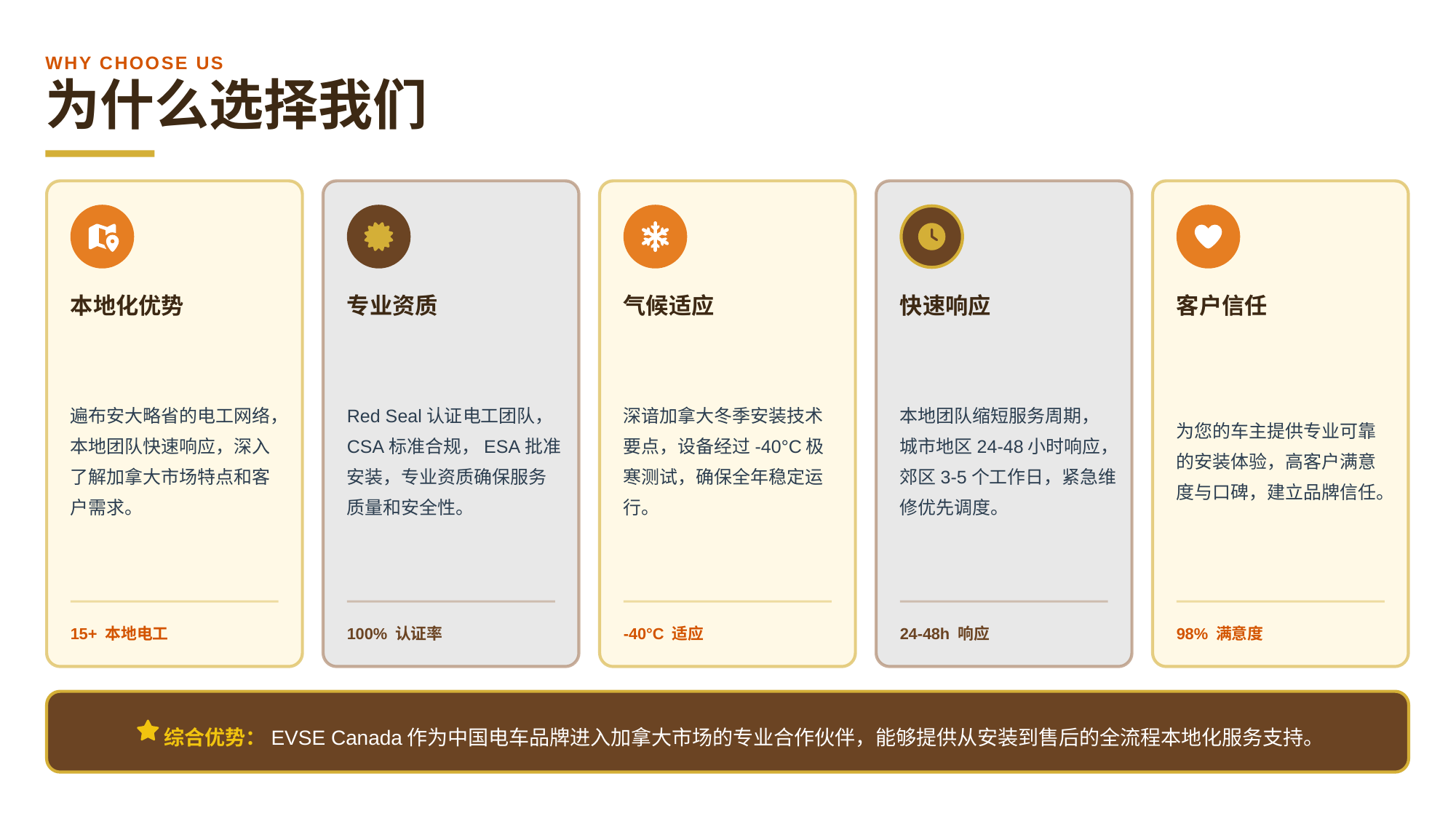

WHY CHOOSE US
为什么选择我们

本地化优势
专业资质
气候适应
快速响应
客户信任
遍布安大略省的电工网络，本地团队快速响应，深入了解加拿大市场特点和客户需求。
Red Seal认证电工团队，CSA标准合规，ESA批准安装，专业资质确保服务质量和安全性。
深谙加拿大冬季安装技术要点，设备经过-40°C极寒测试，确保全年稳定运行。
本地团队缩短服务周期，城市地区24-48小时响应，郊区3-5个工作日，紧急维修优先调度。
为您的车主提供专业可靠的安装体验，高客户满意度与口碑，建立品牌信任。

15+ 本地电工
100% 认证率
-40°C 适应
24-48h 响应
98% 满意度

综合优势：EVSE Canada作为中国电车品牌进入加拿大市场的专业合作伙伴，能够提供从安装到售后的全流程本地化服务支持。